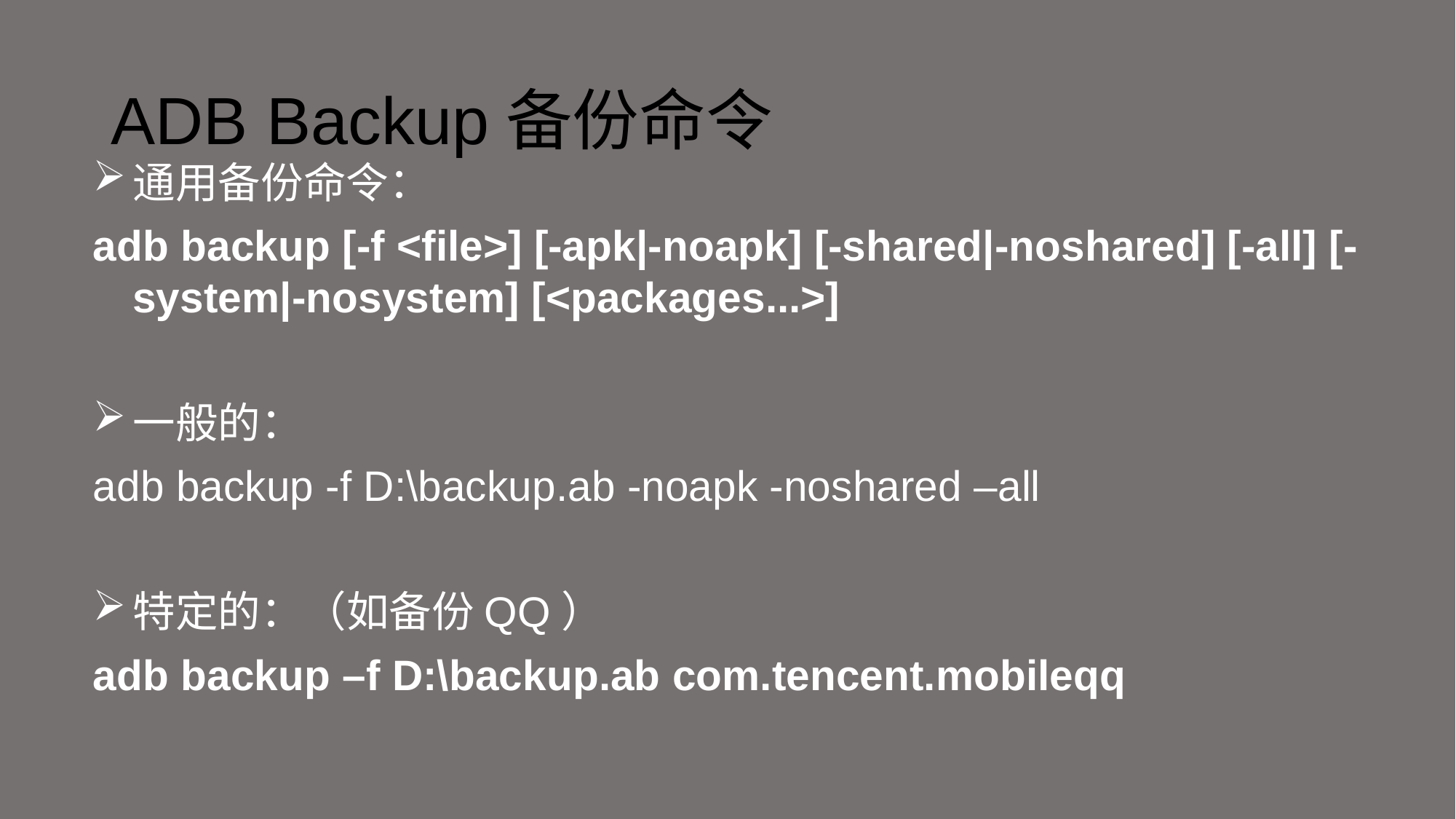

# ADB Backup备份命令
通用备份命令：
adb backup [-f <file>] [-apk|-noapk] [-shared|-noshared] [-all] [-system|-nosystem] [<packages...>]

一般的：
adb backup -f D:\backup.ab -noapk -noshared –all

特定的：（如备份QQ）
adb backup –f D:\backup.ab com.tencent.mobileqq